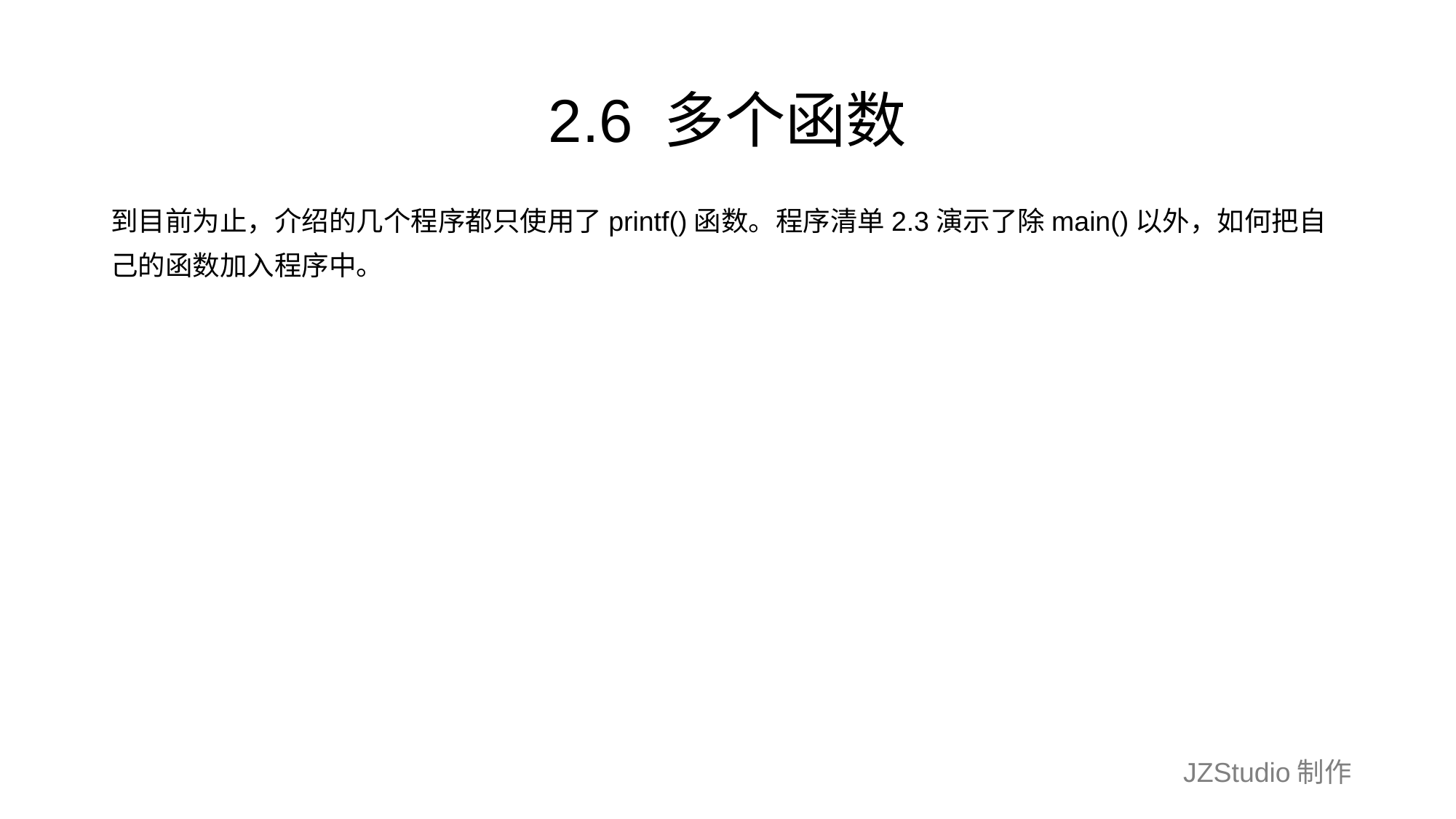

# 2.6 多个函数
到目前为止，介绍的几个程序都只使用了printf()函数。程序清单2.3演示了除main()以外，如何把自
己的函数加入程序中。